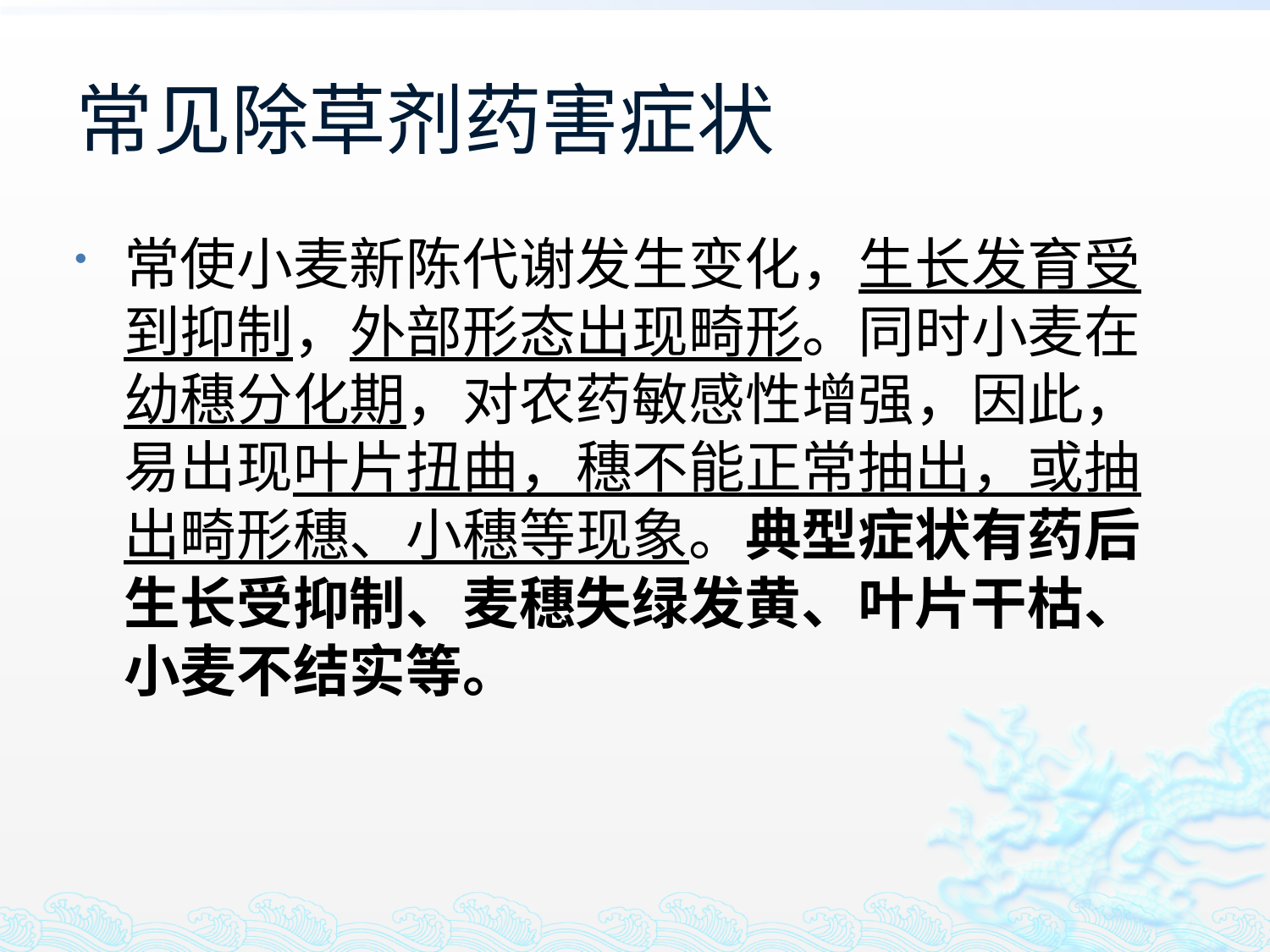

# 常见除草剂药害症状
常使小麦新陈代谢发生变化，生长发育受到抑制，外部形态出现畸形。同时小麦在幼穗分化期，对农药敏感性增强，因此，易出现叶片扭曲，穗不能正常抽出，或抽出畸形穗、小穗等现象。典型症状有药后生长受抑制、麦穗失绿发黄、叶片干枯、小麦不结实等。